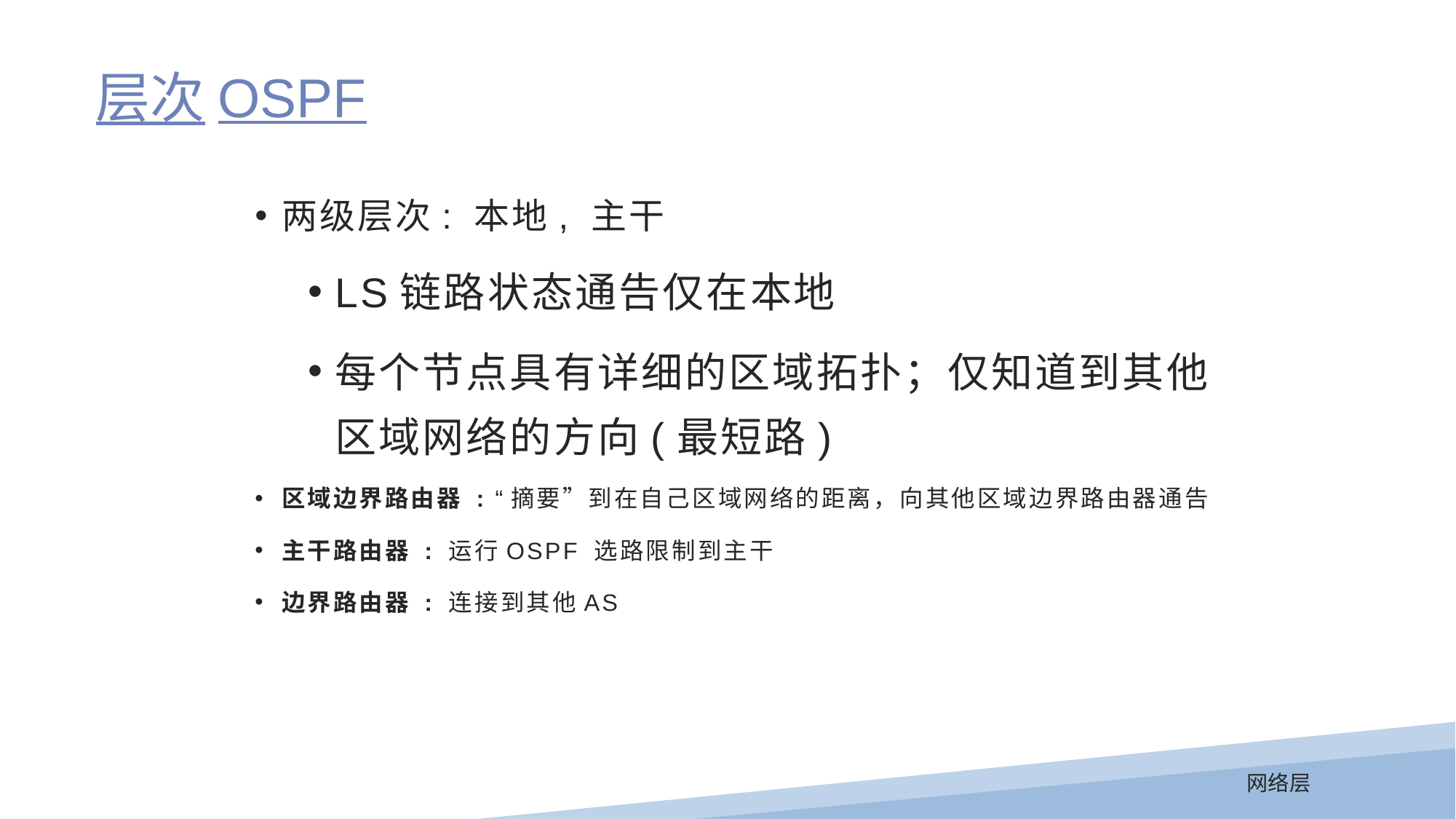

层次OSPF
两级层次: 本地, 主干
LS链路状态通告仅在本地
每个节点具有详细的区域拓扑；仅知道到其他区域网络的方向(最短路)
区域边界路由器 : “摘要”到在自己区域网络的距离，向其他区域边界路由器通告
主干路由器 : 运行OSPF 选路限制到主干
边界路由器 : 连接到其他AS

网络层
43